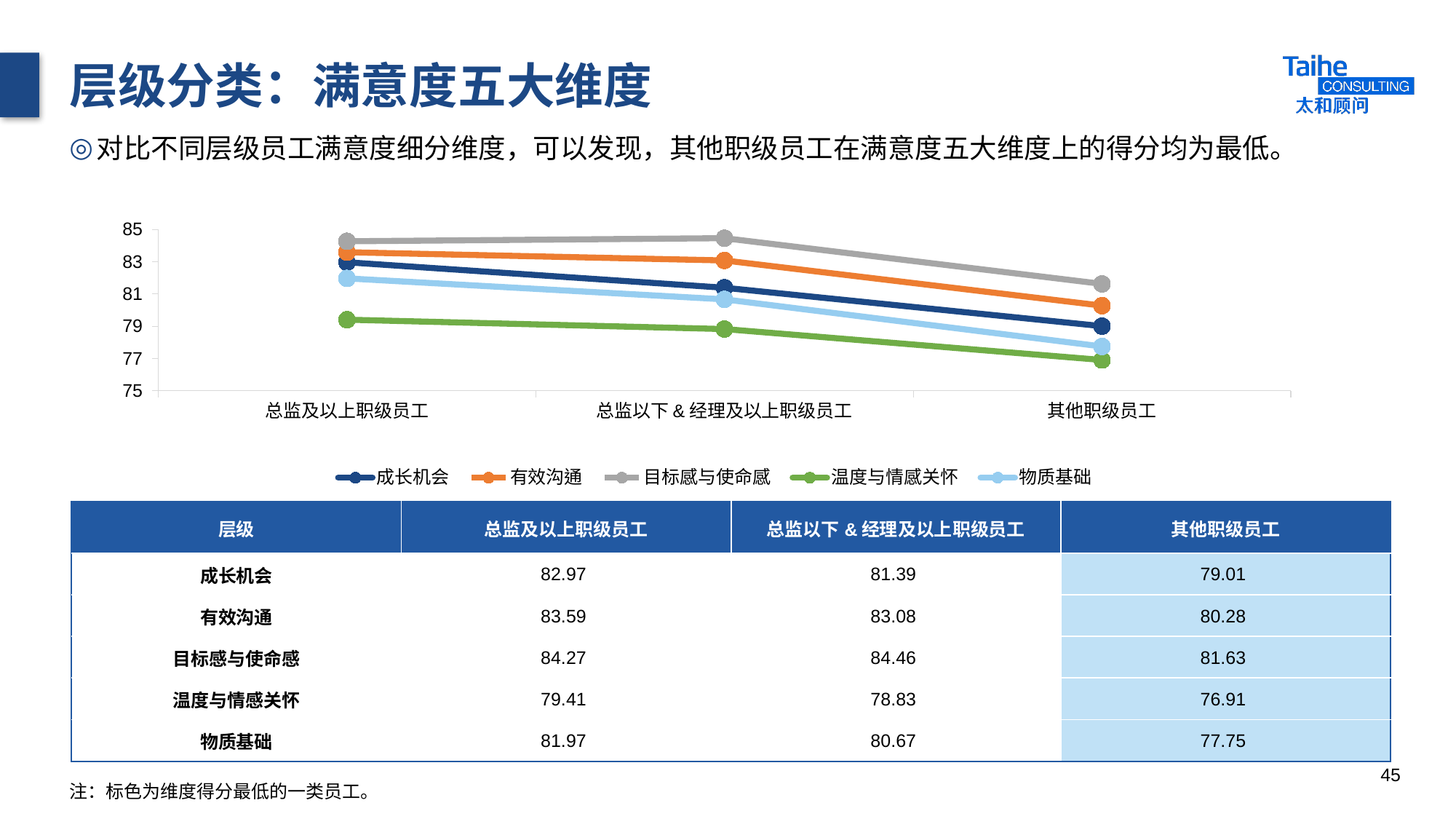

# 层级分类：满意度五大维度
对比不同层级员工满意度细分维度，可以发现，其他职级员工在满意度五大维度上的得分均为最低。

### Chart

| Category | 成长机会 | 有效沟通 | 目标感与使命感 | 温度与情感关怀 | 物质基础 |
|---|---|---|---|---|---|
| 总监及以上职级员工 | 82.97 | 83.59 | 84.27 | 79.41 | 81.97 |
| 总监以下&经理及以上职级员工 | 81.39 | 83.08 | 84.46 | 78.83 | 80.67 |
| 其他职级员工 | 79.01 | 80.28 | 81.63 | 76.91 | 77.75 |
| 层级 | 总监及以上职级员工 | 总监以下&经理及以上职级员工 | 其他职级员工 |
| --- | --- | --- | --- |
| 成长机会 | 82.97 | 81.39 | 79.01 |
| 有效沟通 | 83.59 | 83.08 | 80.28 |
| 目标感与使命感 | 84.27 | 84.46 | 81.63 |
| 温度与情感关怀 | 79.41 | 78.83 | 76.91 |
| 物质基础 | 81.97 | 80.67 | 77.75 |
45
注：标色为维度得分最低的一类员工。